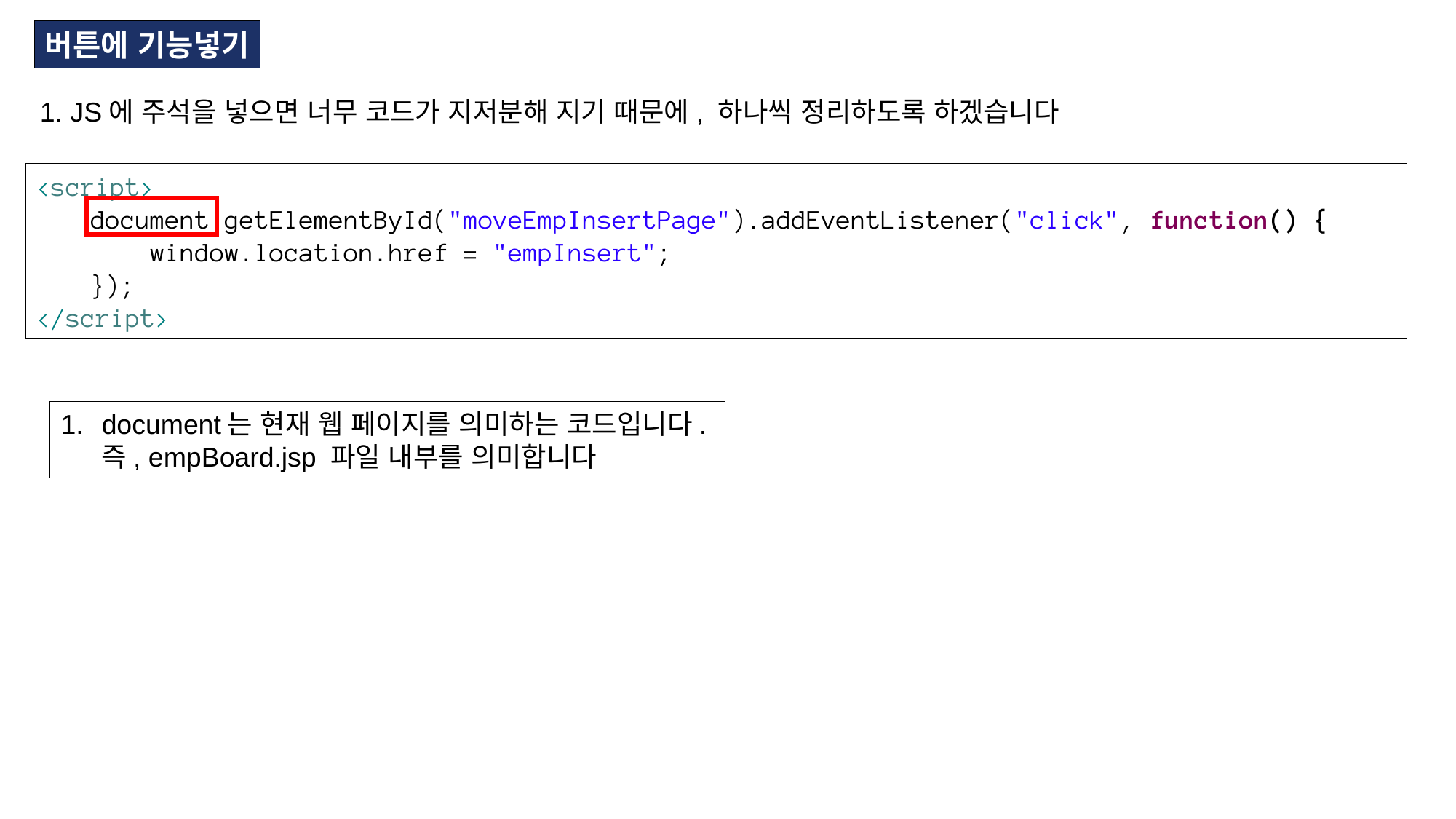

버튼에 기능넣기
1. JS에 주석을 넣으면 너무 코드가 지저분해 지기 때문에, 하나씩 정리하도록 하겠습니다
<script>
document.getElementById("moveEmpInsertPage").addEventListener("click", function() {
    window.location.href = "empInsert";
});
</script>

document는 현재 웹 페이지를 의미하는 코드입니다.
즉, empBoard.jsp 파일 내부를 의미합니다